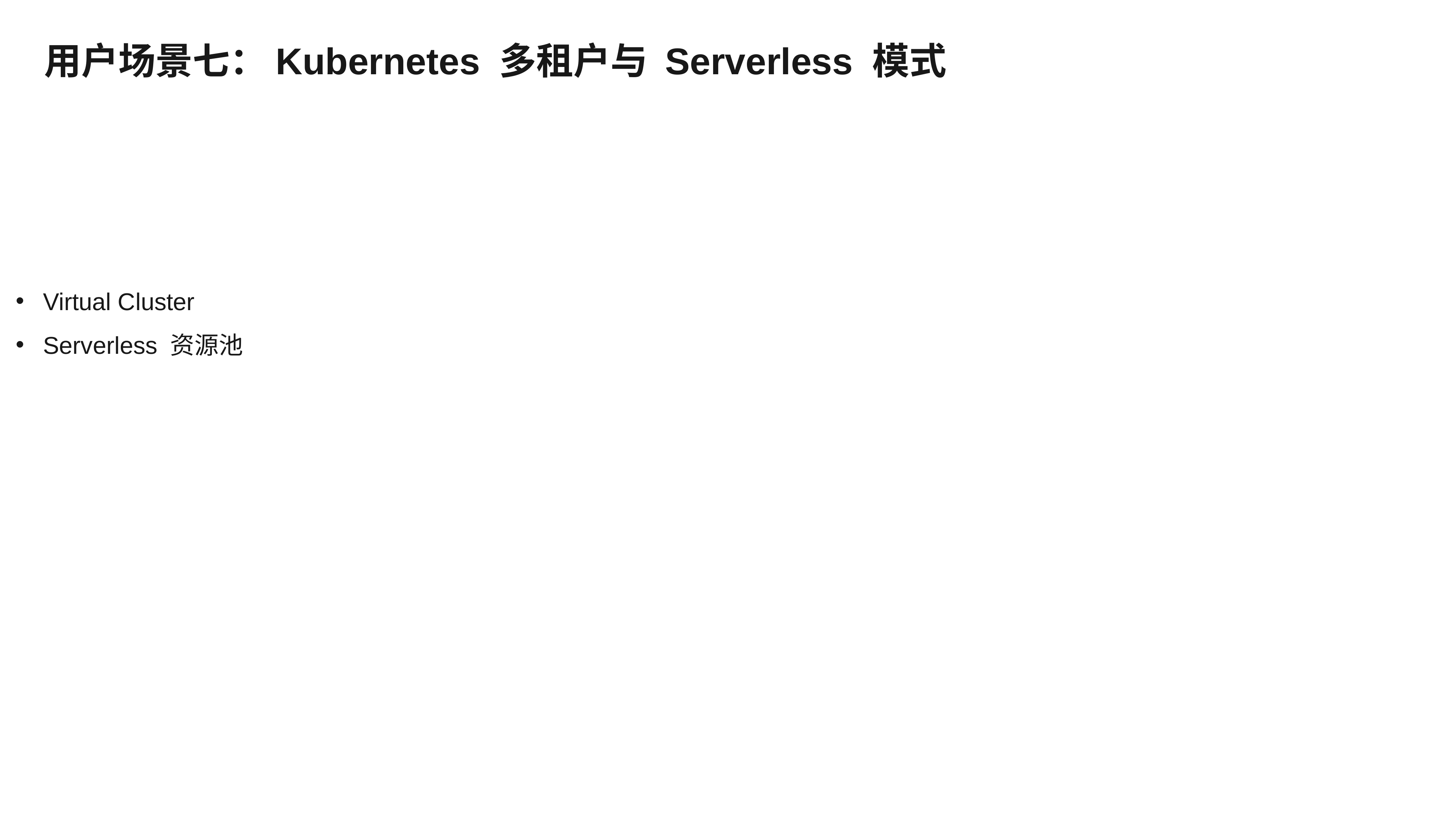

用户场景七：Kubernetes 多租户与 Serverless 模式
Virtual Cluster
Serverless 资源池